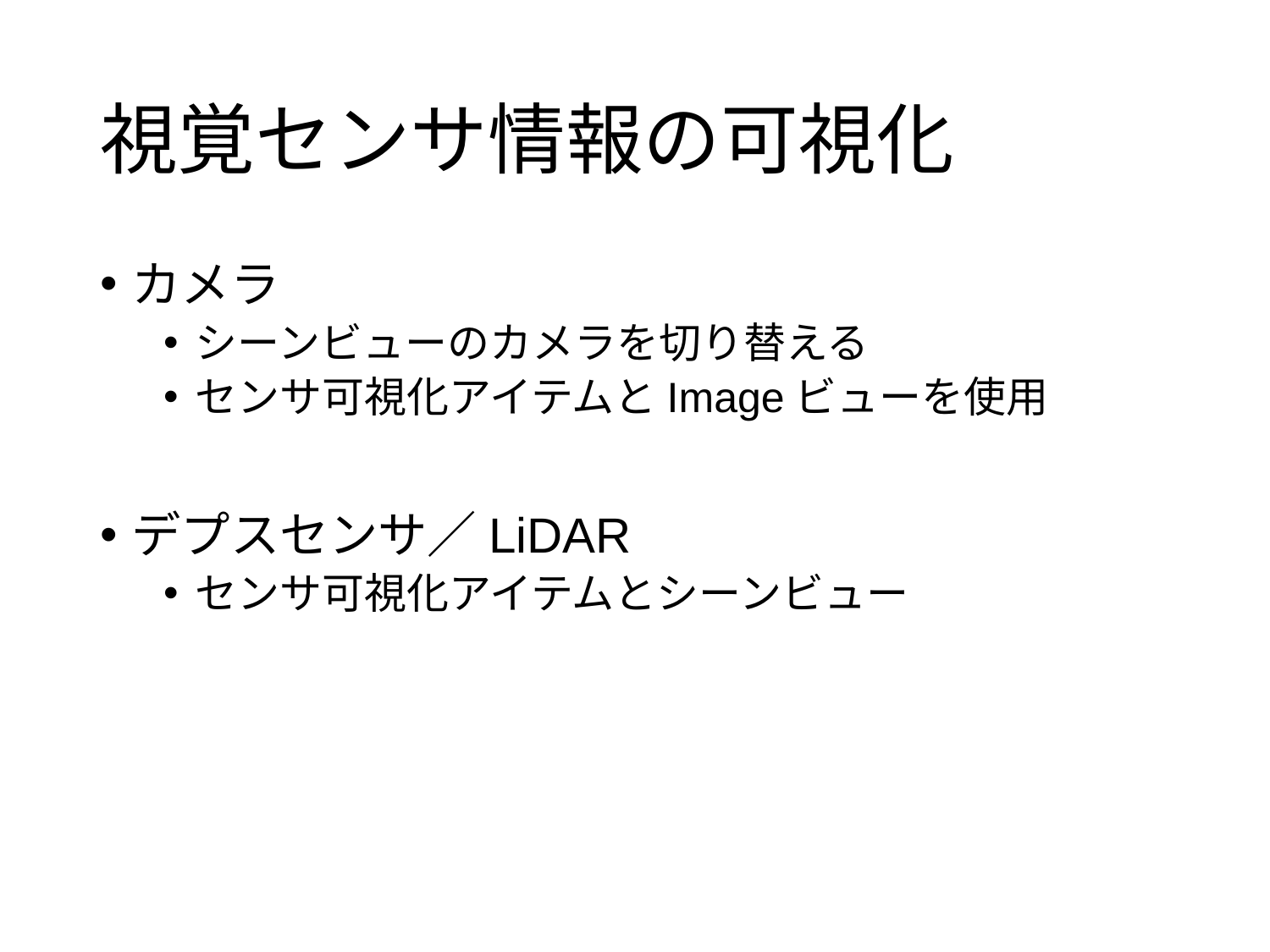

# 視覚センサ情報の可視化
カメラ
シーンビューのカメラを切り替える
センサ可視化アイテムとImageビューを使用

デプスセンサ／LiDAR
センサ可視化アイテムとシーンビュー